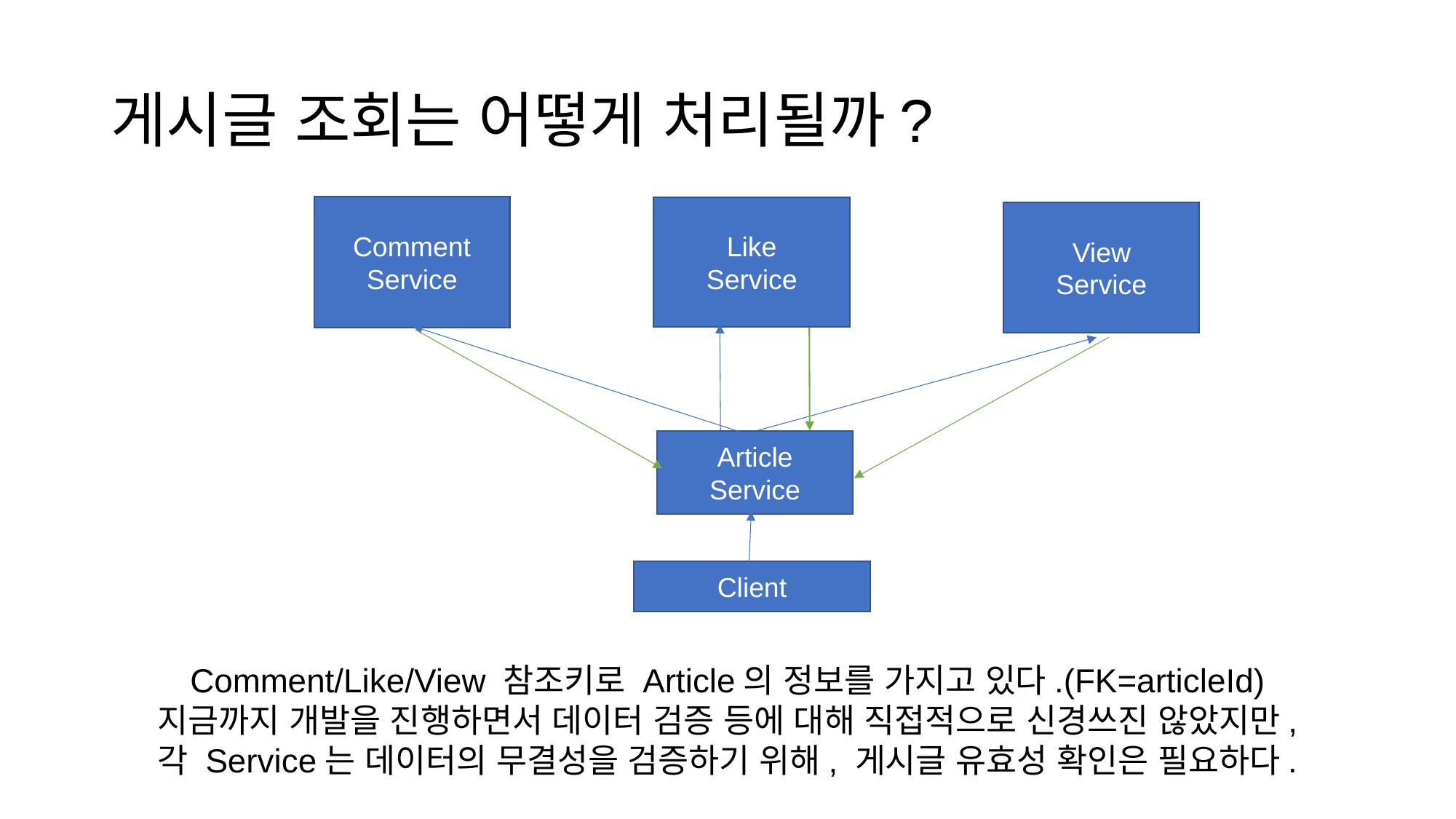

# 게시글 조회는 어떻게 처리될까?
Comment
Service
Like
Service
View
Service
Article
Service
Client
Comment/Like/View 참조키로 Article의 정보를 가지고 있다.(FK=articleId)
지금까지 개발을 진행하면서 데이터 검증 등에 대해 직접적으로 신경쓰진 않았지만,
각 Service는 데이터의 무결성을 검증하기 위해, 게시글 유효성 확인은 필요하다.